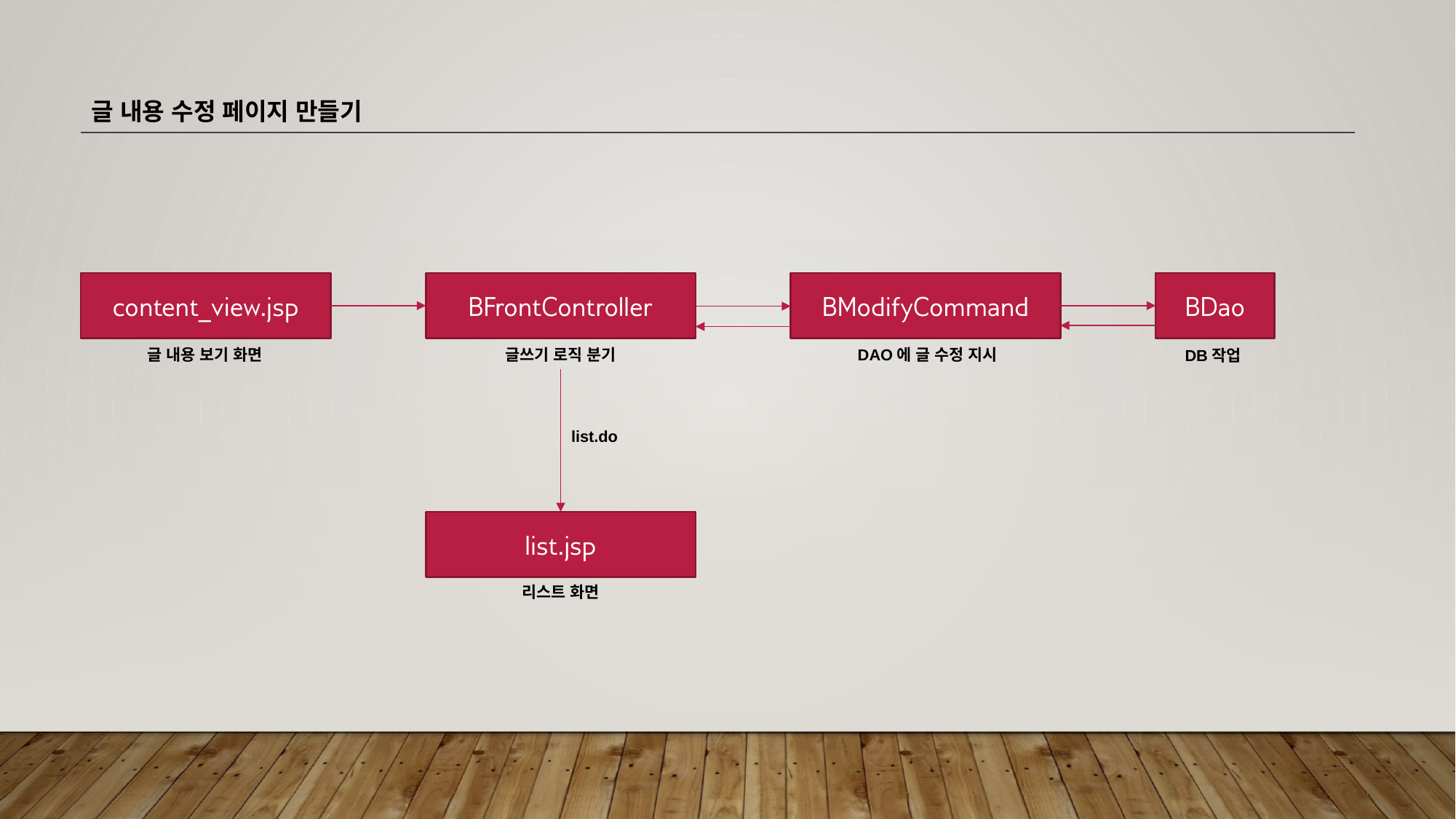

글 내용 수정 페이지 만들기
content_view.jsp
BFrontController
BModifyCommand
BDao
글 내용 보기 화면
글쓰기 로직 분기
DAO에 글 수정 지시
DB작업
list.do
list.jsp
리스트 화면